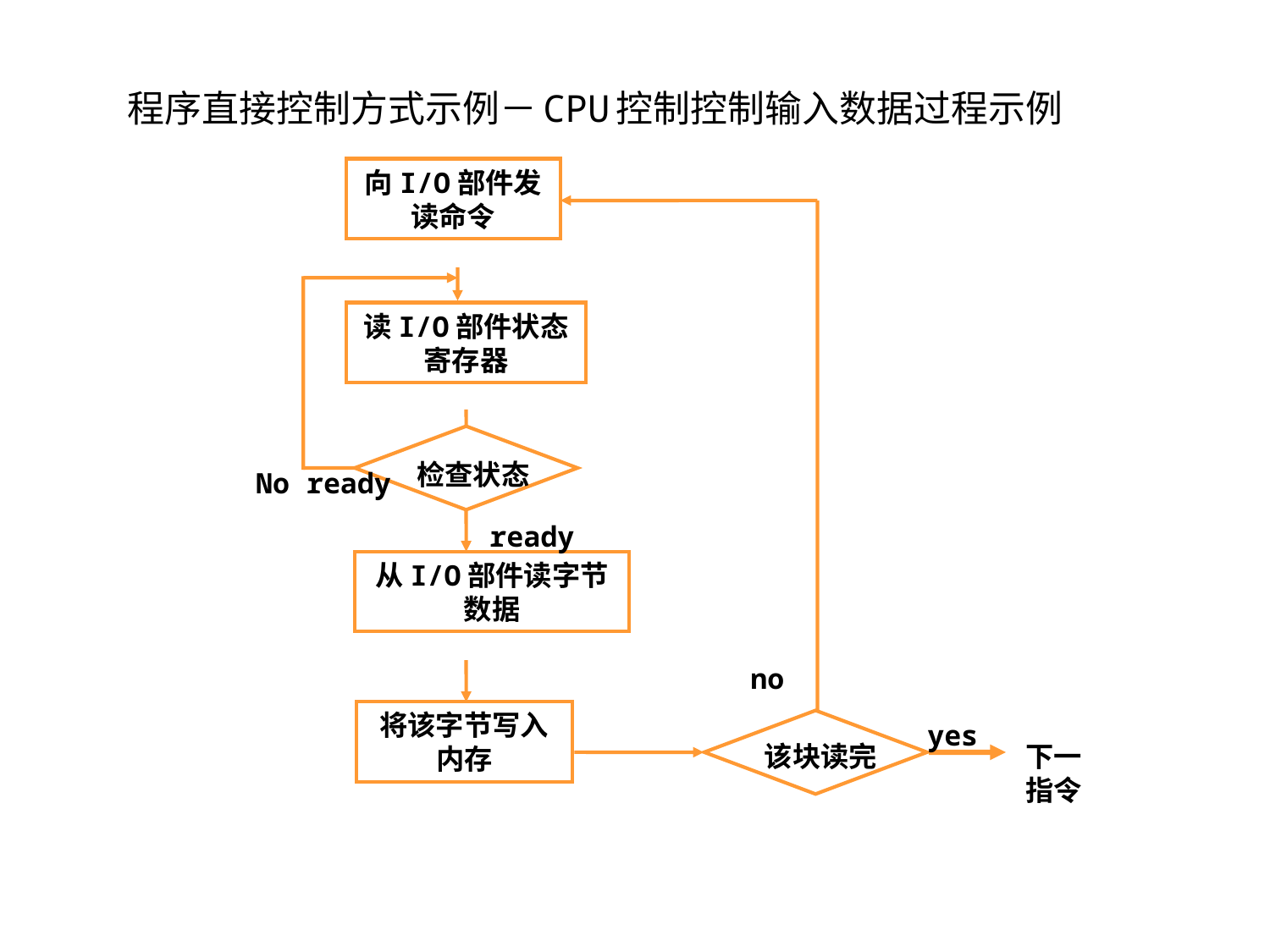

程序直接控制方式示例－CPU控制控制输入数据过程示例
向I/O部件发读命令

读I/O部件状态寄存器

检查状态
No ready

ready
从I/O部件读字节数据
no

将该字节写入内存

yes
该块读完
下一
指令